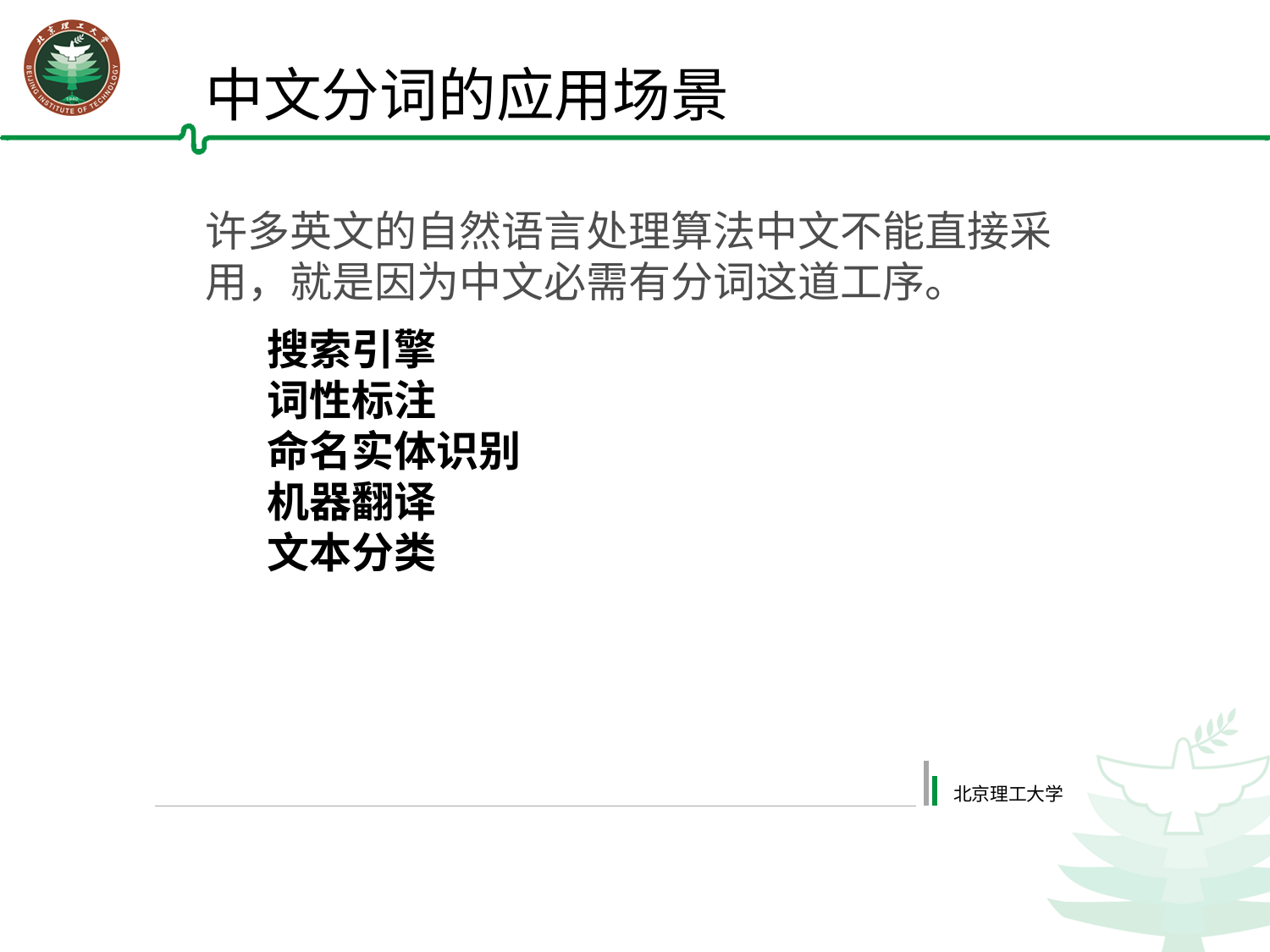

中文分词的应用场景
许多英文的自然语言处理算法中文不能直接采用，就是因为中文必需有分词这道工序。
搜索引擎
词性标注
命名实体识别
机器翻译
文本分类
北京理工大学